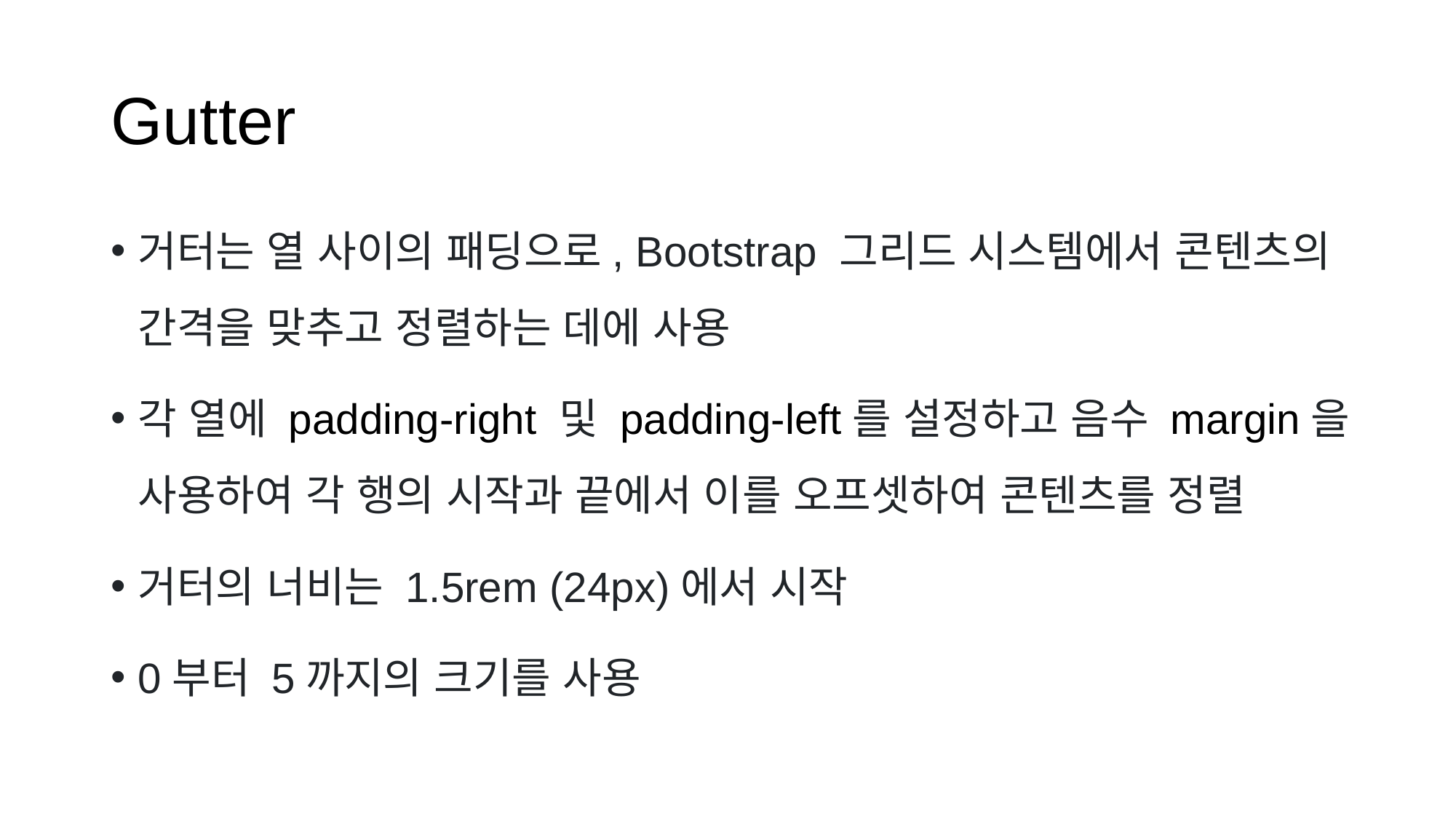

# Gutter
거터는 열 사이의 패딩으로, Bootstrap 그리드 시스템에서 콘텐츠의 간격을 맞추고 정렬하는 데에 사용
각 열에 padding-right 및 padding-left를 설정하고 음수 margin을 사용하여 각 행의 시작과 끝에서 이를 오프셋하여 콘텐츠를 정렬
거터의 너비는 1.5rem (24px)에서 시작
0부터 5까지의 크기를 사용